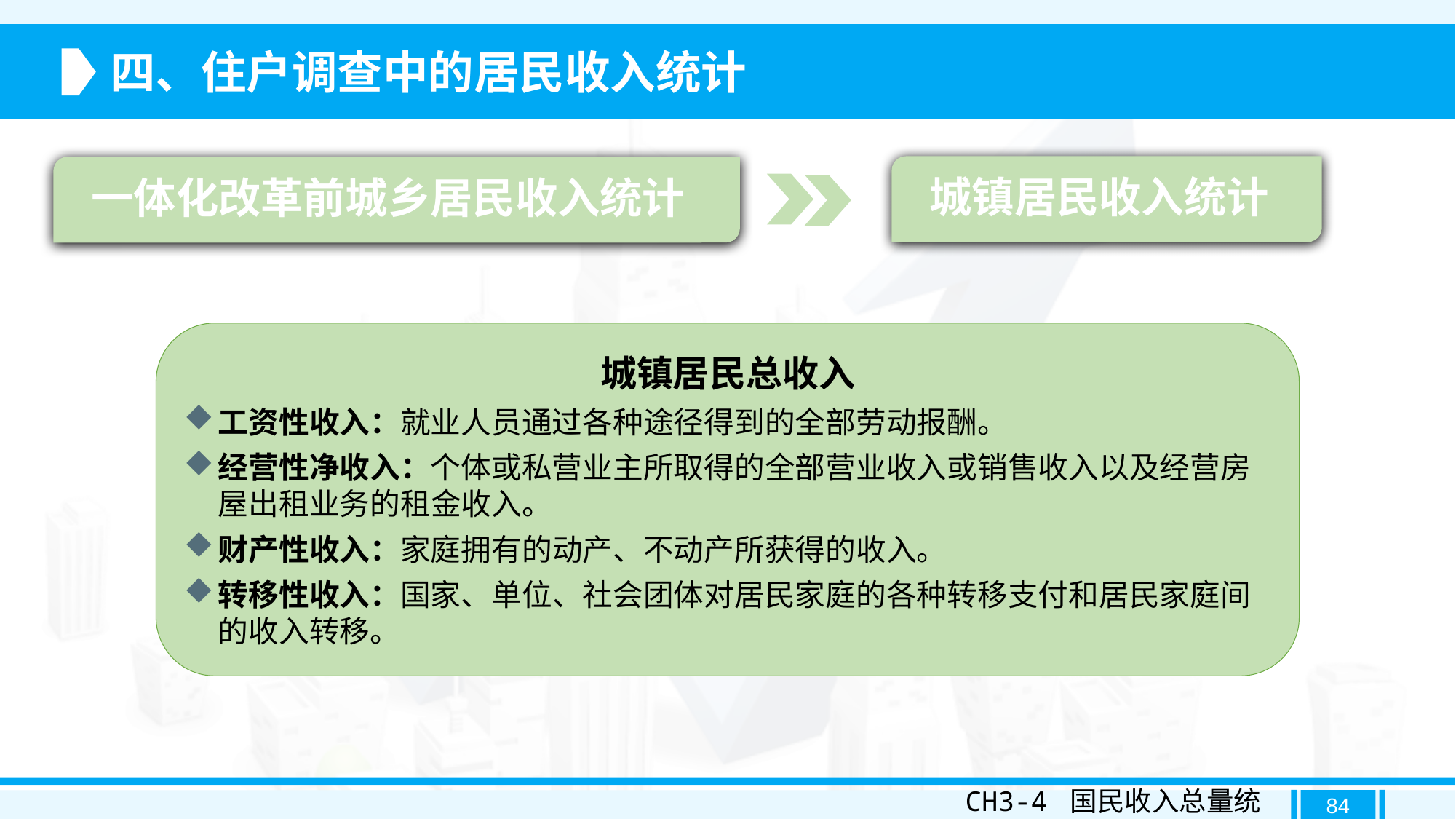

四、住户调查中的居民收入统计

城镇居民收入统计
一体化改革前城乡居民收入统计

城镇居民总收入
工资性收入：就业人员通过各种途径得到的全部劳动报酬。
经营性净收入：个体或私营业主所取得的全部营业收入或销售收入以及经营房屋出租业务的租金收入。
财产性收入：家庭拥有的动产、不动产所获得的收入。
转移性收入：国家、单位、社会团体对居民家庭的各种转移支付和居民家庭间的收入转移。
CH3-4 国民收入总量统计
84